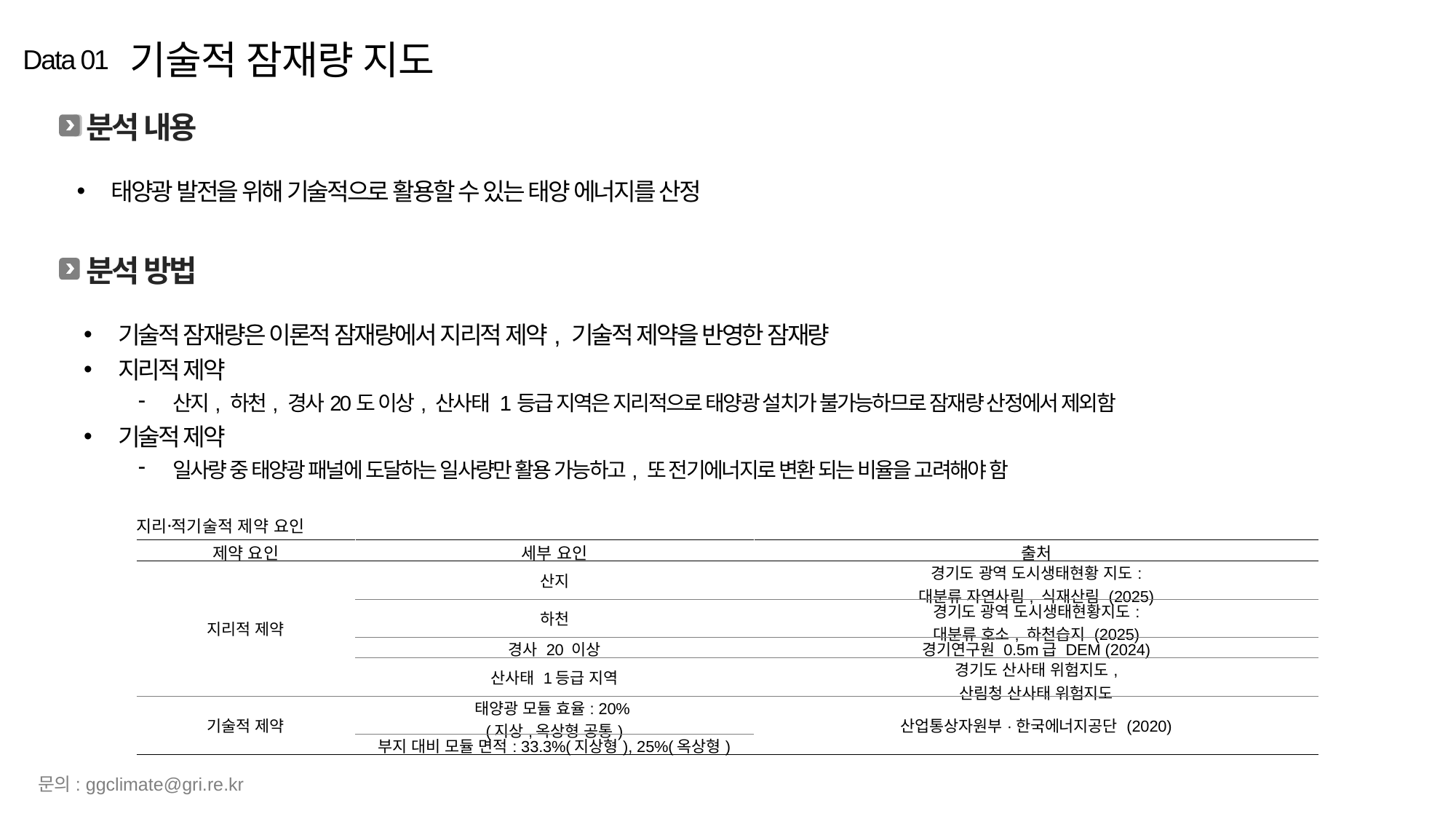

기술적 잠재량 지도
Data 01
분석 내용

태양광 발전을 위해 기술적으로 활용할 수 있는 태양 에너지를 산정
분석 방법

기술적 잠재량은 이론적 잠재량에서 지리적 제약, 기술적 제약을 반영한 잠재량
지리적 제약
산지, 하천, 경사20도 이상, 산사태 1등급 지역은 지리적으로 태양광 설치가 불가능하므로 잠재량 산정에서 제외함
기술적 제약
일사량 중 태양광 패널에 도달하는 일사량만 활용 가능하고, 또 전기에너지로 변환 되는 비율을 고려해야 함
지리적〮기술적 제약 요인
| 제약 요인 | 세부 요인 | 출처 |
| --- | --- | --- |
| 지리적 제약 | 산지 | 경기도 광역 도시생태현황 지도: 대분류 자연사림, 식재산림 (2025) |
|  | 하천 | 경기도 광역 도시생태현황지도: 대분류 호소, 하천습지 (2025) |
|  | 경사 20 이상 | 경기연구원 0.5m급 DEM (2024) |
|  | 산사태 1등급 지역 | 경기도 산사태 위험지도, 산림청 산사태 위험지도 |
| 기술적 제약 | 태양광 모듈 효율: 20% (지상,옥상형 공통) | 산업통상자원부·한국에너지공단 (2020) |
|  | 부지 대비 모듈 면적: 33.3%(지상형), 25%(옥상형) |  |
문의: ggclimate@gri.re.kr